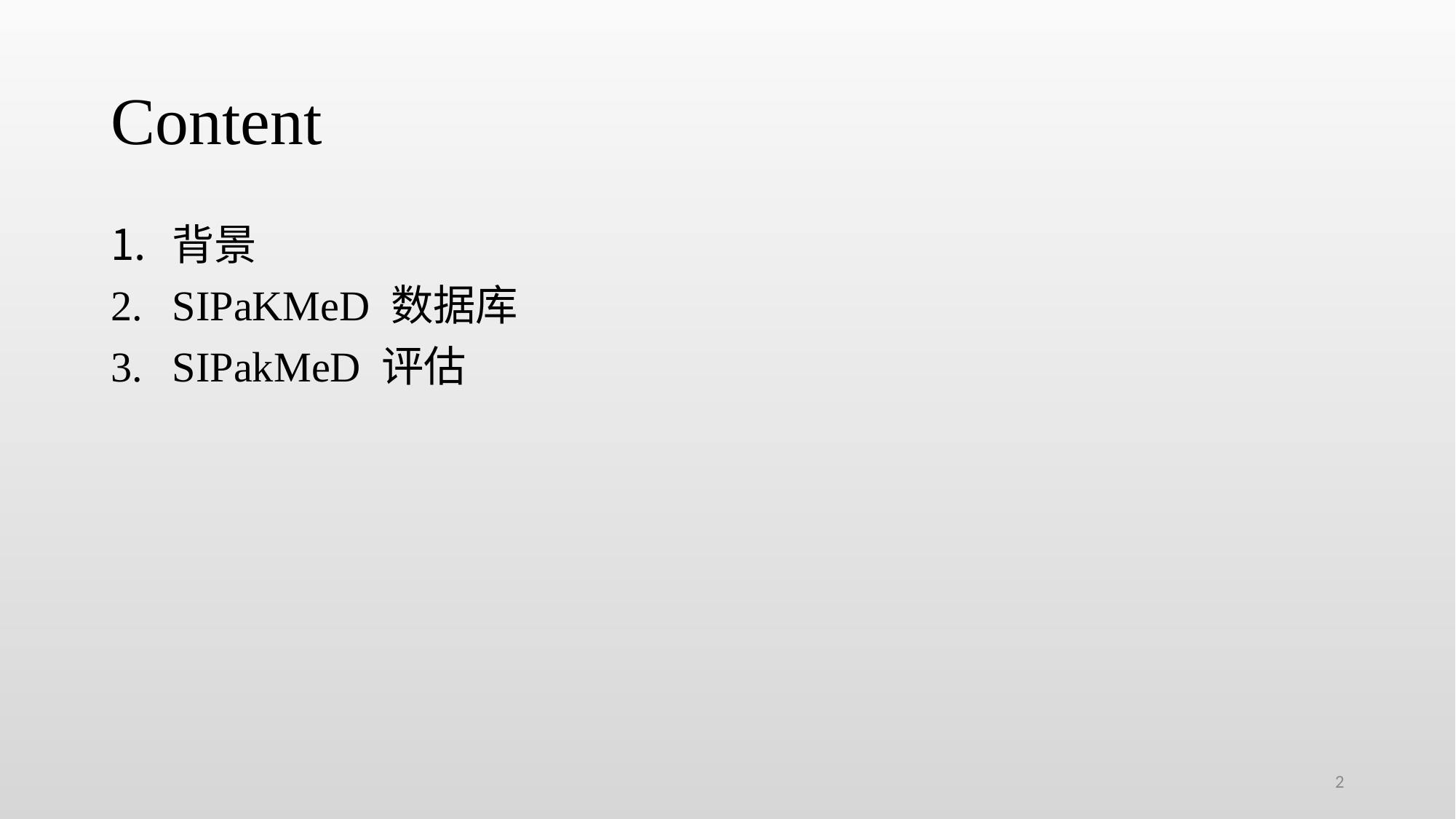

# Content
背景
SIPaKMeD 数据库
SIPakMeD 评估

2